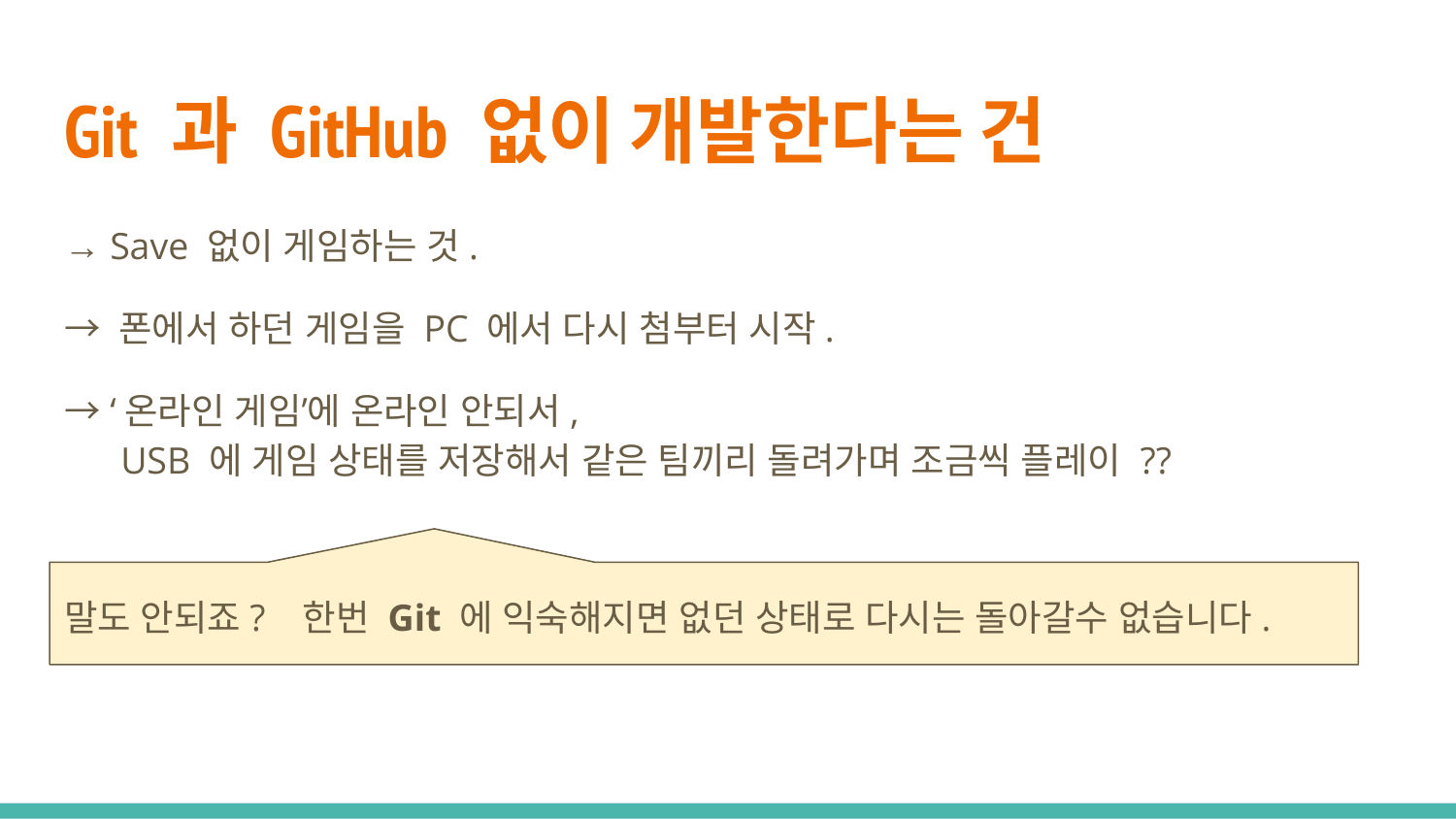

# Git 과 GitHub 없이 개발한다는 건
→ Save 없이 게임하는 것.
→ 폰에서 하던 게임을 PC 에서 다시 첨부터 시작.
→ ‘온라인 게임’에 온라인 안되서,
      USB 에 게임 상태를 저장해서 같은 팀끼리 돌려가며 조금씩 플레이 ??
말도 안되죠?   한번 Git 에 익숙해지면 없던 상태로 다시는 돌아갈수 없습니다.